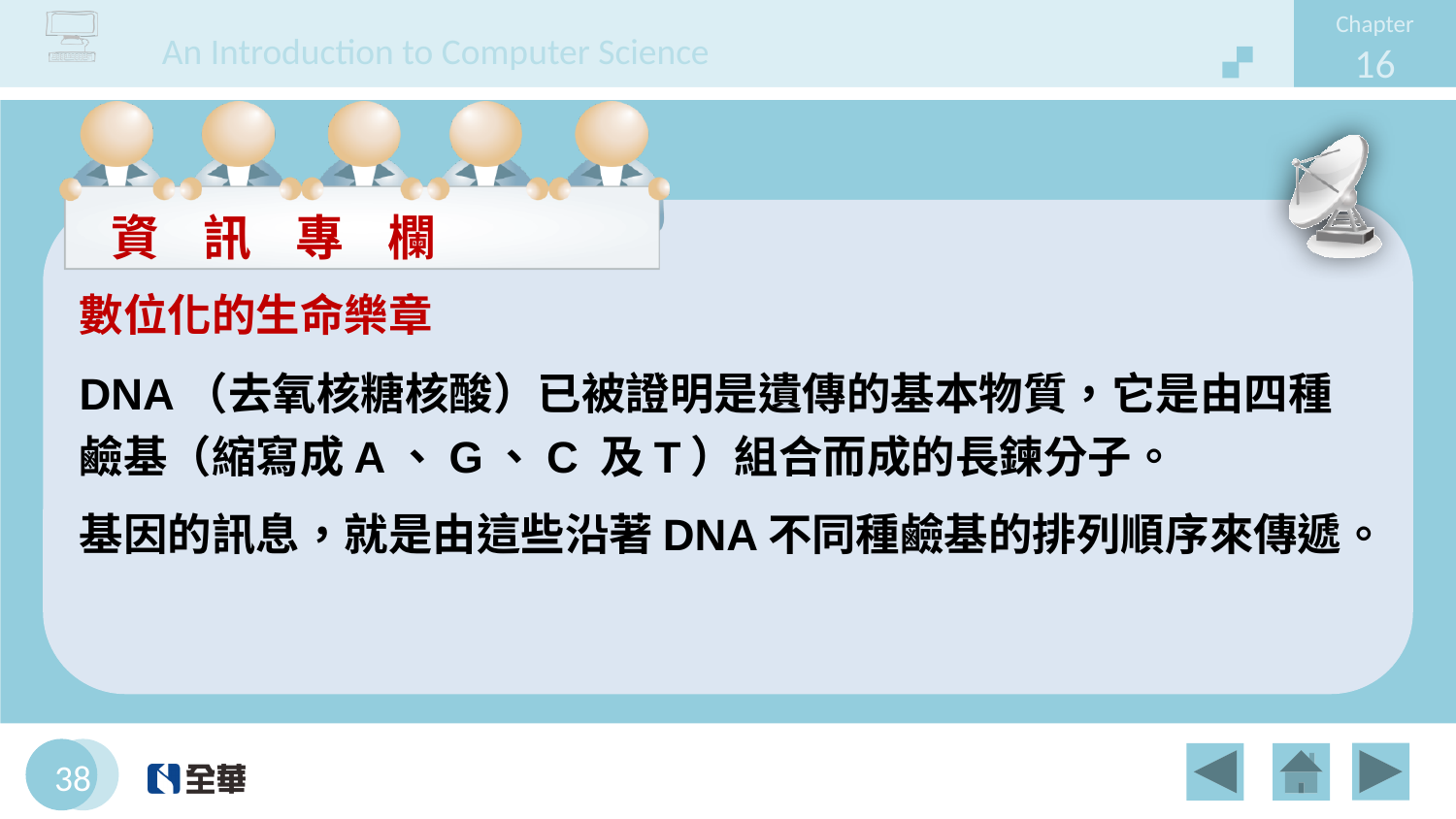

數位化的生命樂章
DNA（去氧核糖核酸）已被證明是遺傳的基本物質，它是由四種鹼基（縮寫成A、G、C 及T）組合而成的長鍊分子。
基因的訊息，就是由這些沿著DNA不同種鹼基的排列順序來傳遞。